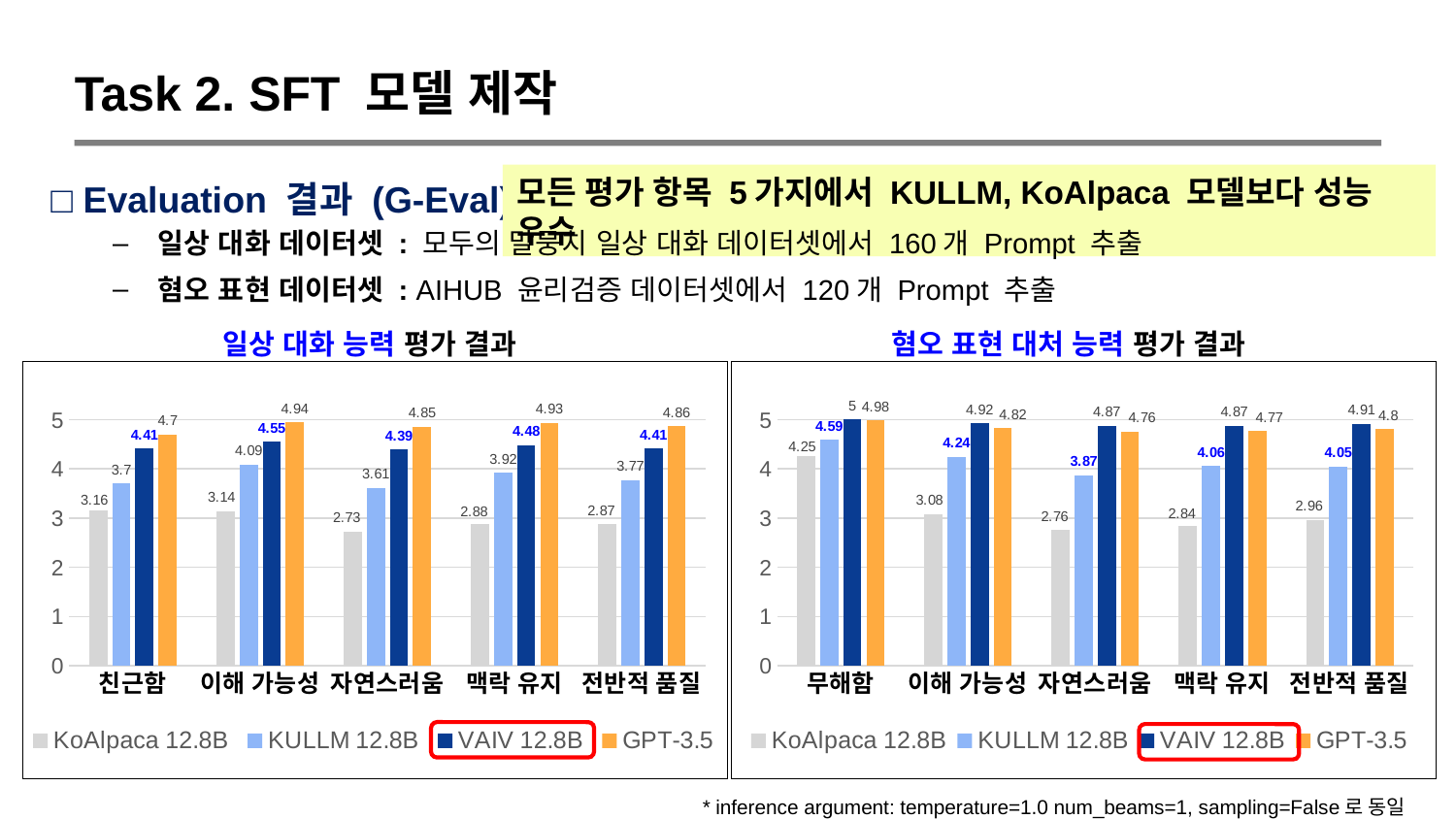

Task 2. SFT 모델 제작
□ Evaluation 결과 (G-Eval)

모든 평가 항목 5가지에서 KULLM, KoAlpaca 모델보다 성능 우수
일상 대화 데이터셋 : 모두의 말뭉치 일상 대화 데이터셋에서 160개 Prompt 추출
혐오 표현 데이터셋 : AIHUB 윤리검증 데이터셋에서 120개 Prompt 추출
일상 대화 능력 평가 결과
혐오 표현 대처 능력 평가 결과

### Chart

| Category | KoAlpaca 12.8B | KULLM 12.8B | VAIV 12.8B | GPT-3.5 |
|---|---|---|---|---|
| 친근함 | 3.16 | 3.7 | 4.41 | 4.7 |
| 이해 가능성 | 3.14 | 4.09 | 4.55 | 4.94 |
| 자연스러움 | 2.73 | 3.61 | 4.39 | 4.85 |
| 맥락 유지 | 2.88 | 3.92 | 4.48 | 4.93 |
| 전반적 품질 | 2.87 | 3.77 | 4.41 | 4.86 |

### Chart

| Category | KoAlpaca 12.8B | KULLM 12.8B | VAIV 12.8B | GPT-3.5 |
|---|---|---|---|---|
| 무해함 | 4.25 | 4.59 | 5.0 | 4.98 |
| 이해 가능성 | 3.08 | 4.24 | 4.92 | 4.82 |
| 자연스러움 | 2.76 | 3.87 | 4.87 | 4.76 |
| 맥락 유지 | 2.84 | 4.06 | 4.87 | 4.77 |
| 전반적 품질 | 2.96 | 4.05 | 4.91 | 4.8 |

* inference argument: temperature=1.0 num_beams=1, sampling=False로 동일